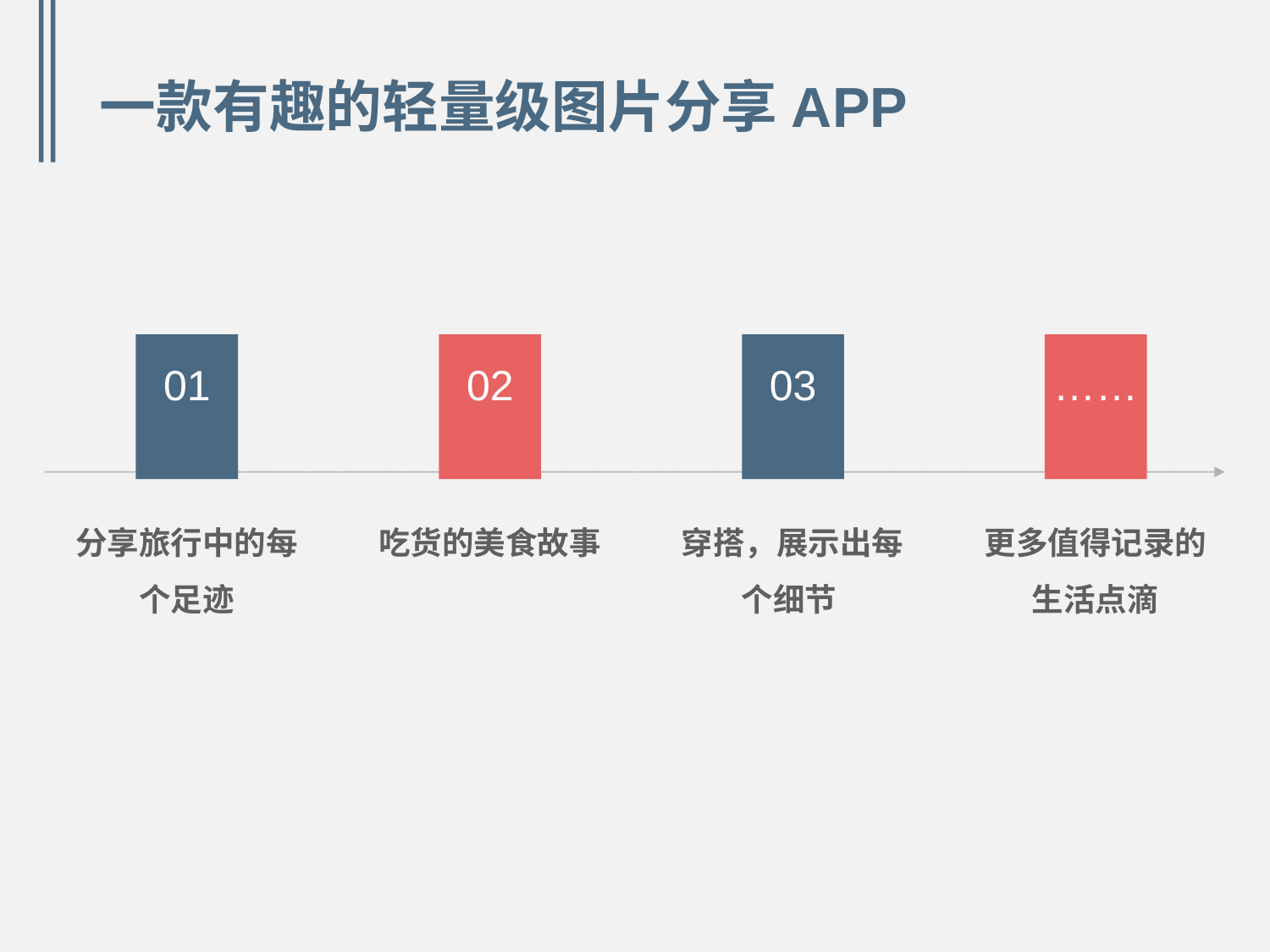

一款有趣的轻量级图片分享APP
01
02
03
……

分享旅行中的每个足迹
吃货的美食故事
穿搭，展示出每个细节
更多值得记录的生活点滴